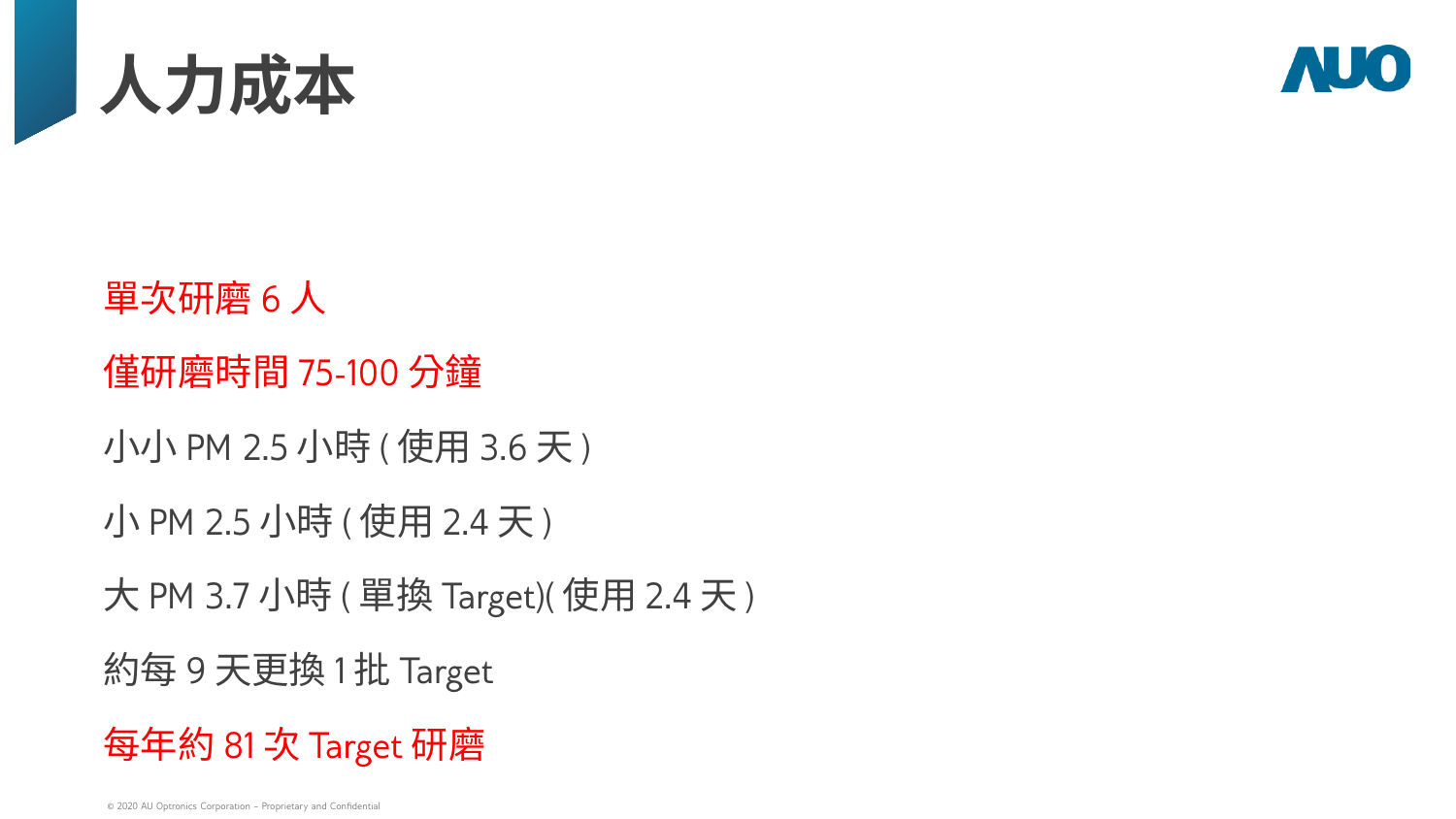

# 人力成本
單次研磨6人
僅研磨時間75-100分鐘
小小PM 2.5小時(使用3.6天)
小PM 2.5小時(使用2.4天)
大PM 3.7小時(單換Target)(使用2.4天)
約每9天更換1批Target
每年約81次Target研磨